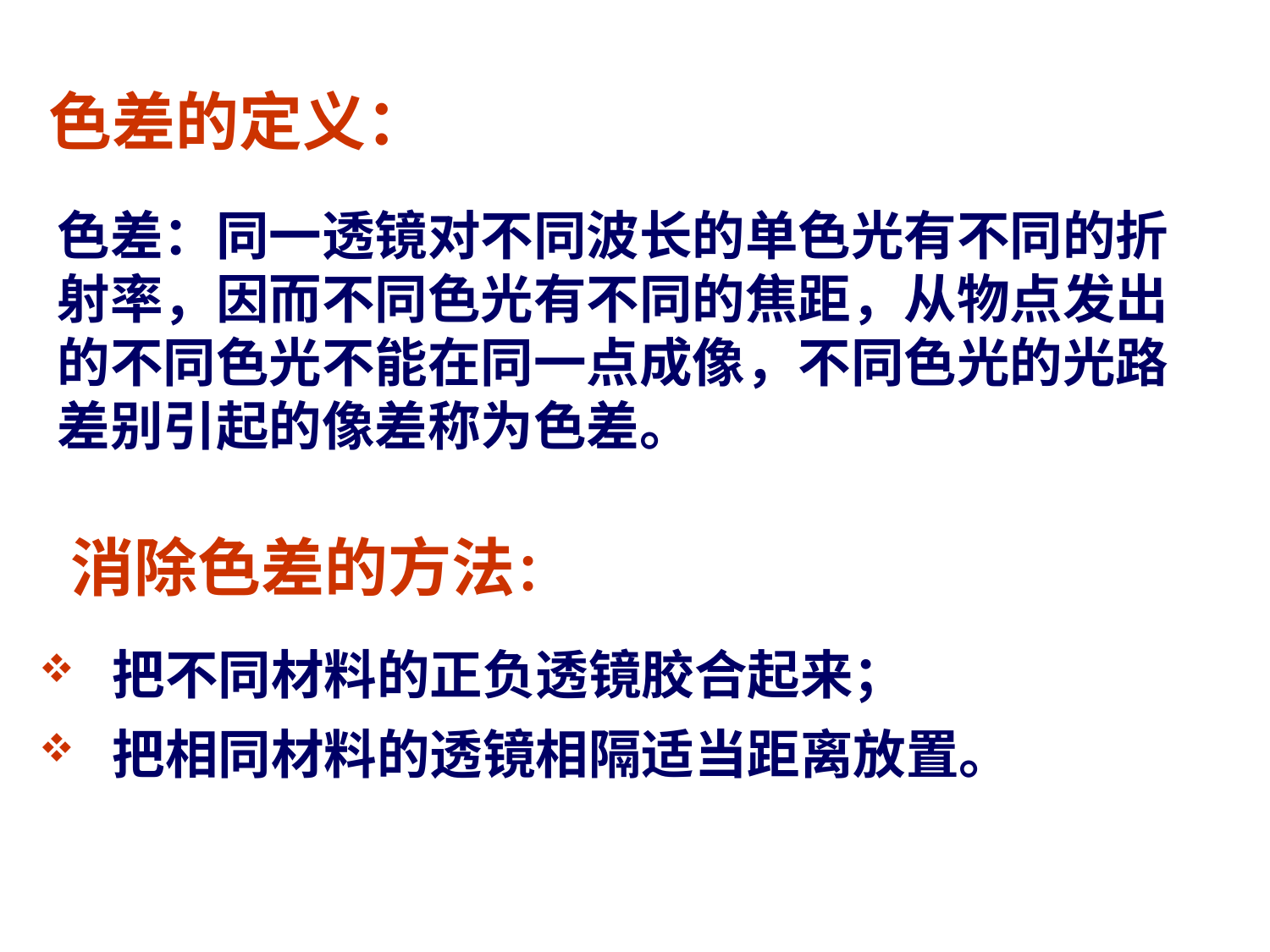

色差的定义：
色差：同一透镜对不同波长的单色光有不同的折射率，因而不同色光有不同的焦距，从物点发出的不同色光不能在同一点成像，不同色光的光路差别引起的像差称为色差。
消除色差的方法：
  把不同材料的正负透镜胶合起来；
  把相同材料的透镜相隔适当距离放置。